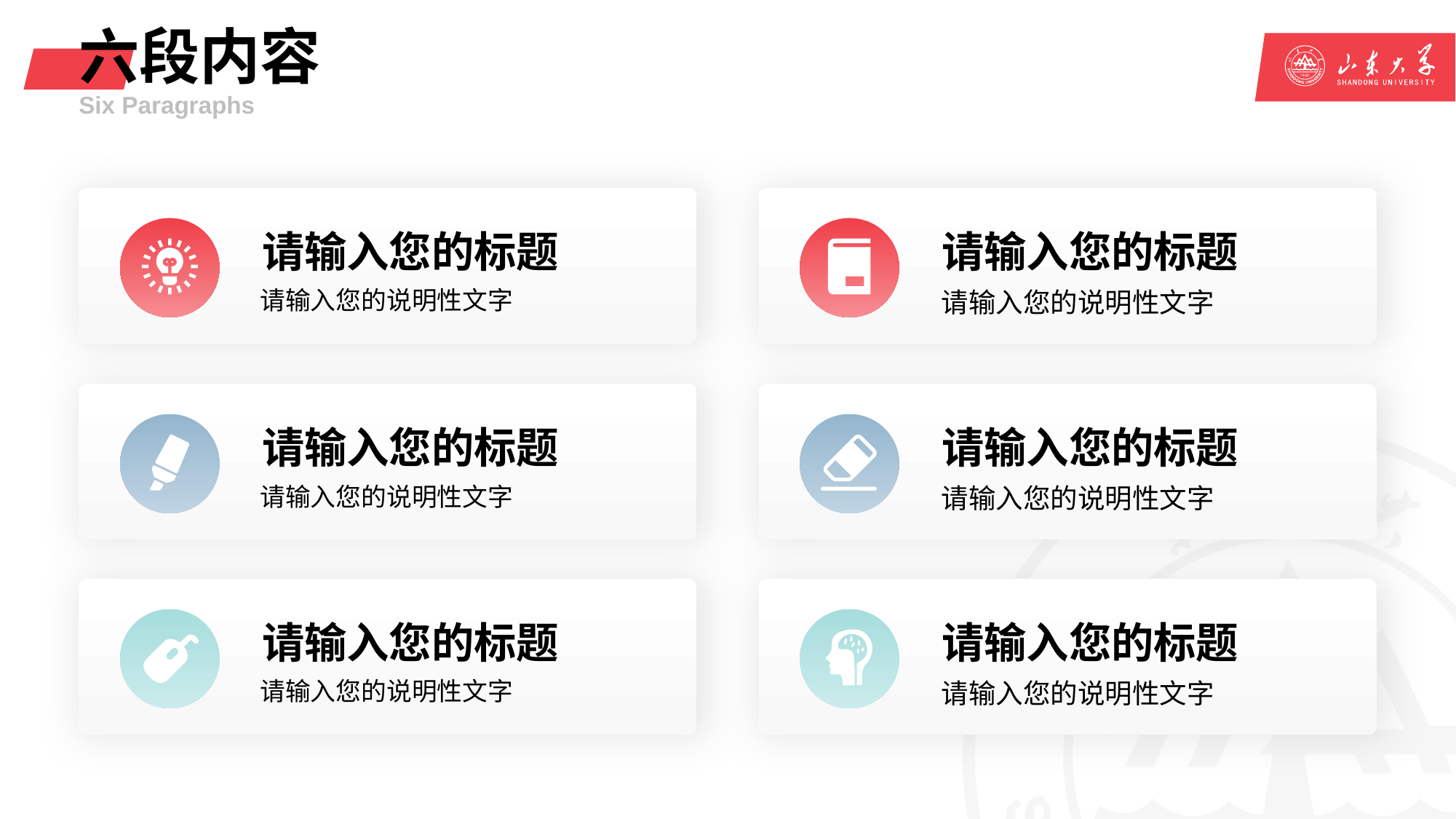

# 六段内容
Six Paragraphs

请输入您的标题

请输入您的说明性文字

请输入您的标题

请输入您的说明性文字

请输入您的标题

请输入您的说明性文字

请输入您的标题

请输入您的说明性文字

请输入您的标题

请输入您的说明性文字

请输入您的标题

请输入您的说明性文字